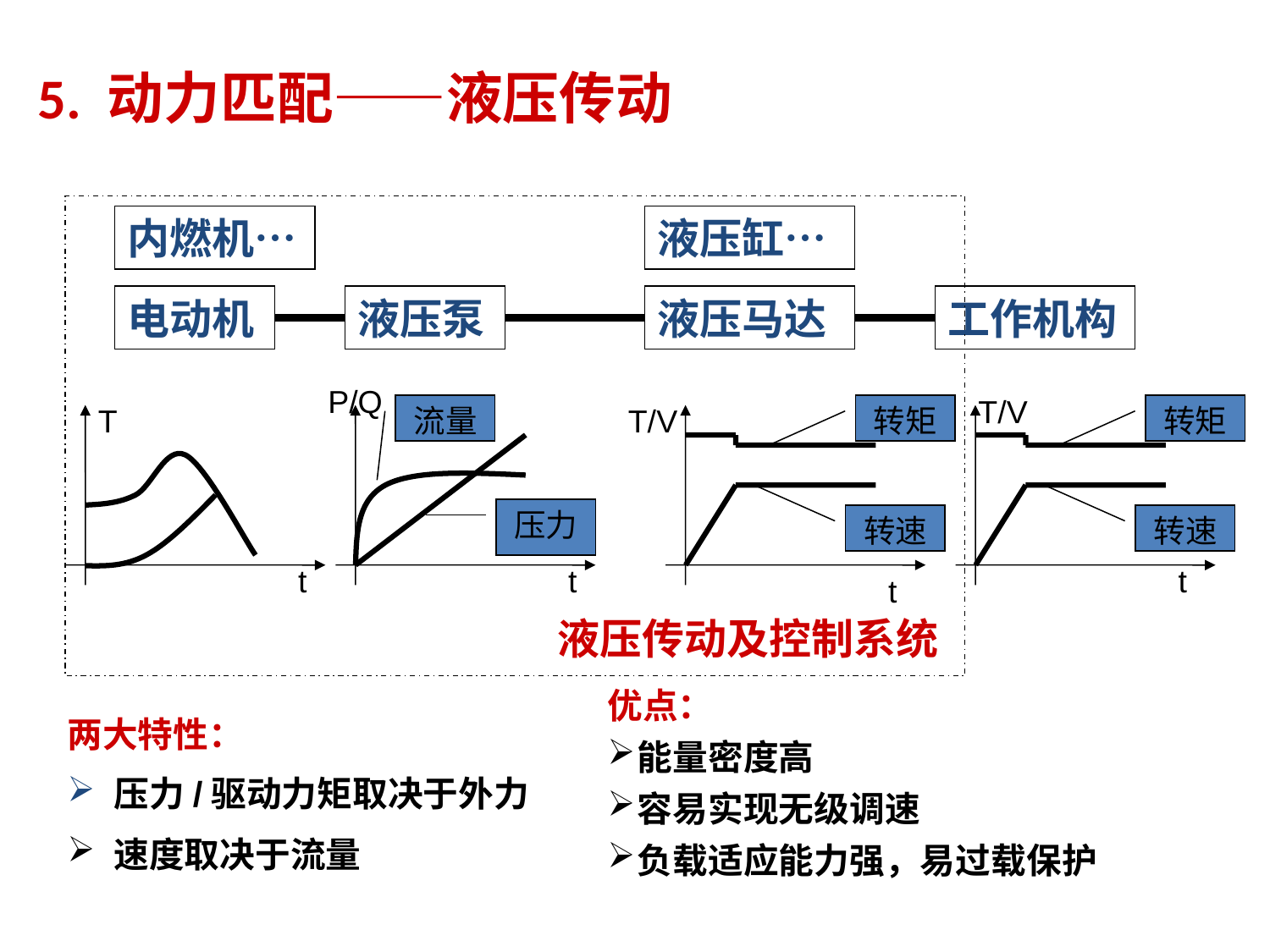

5. 动力匹配——液压传动

液压传动及控制系统
内燃机…
液压缸…
电动机
液压泵
液压马达
工作机构
P/Q
T/V
T
流量
T/V
转矩
转矩

压力
转速
转速
t
t
t

t

优点：
能量密度高
容易实现无级调速
负载适应能力强，易过载保护
两大特性：
 压力/驱动力矩取决于外力
 速度取决于流量